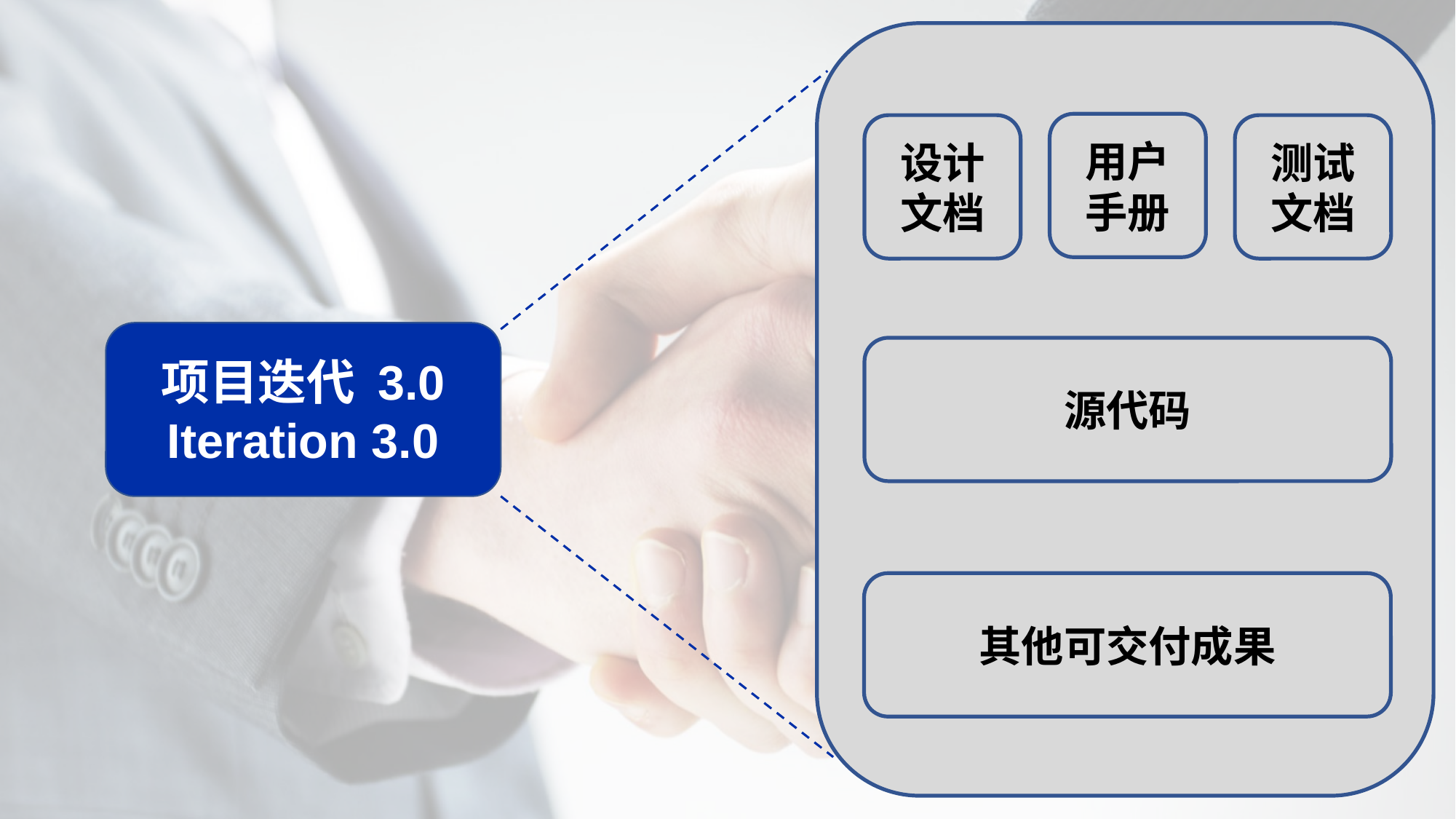

用户手册
测试文档
设计文档
项目迭代 3.0 Iteration 3.0
源代码
其他可交付成果